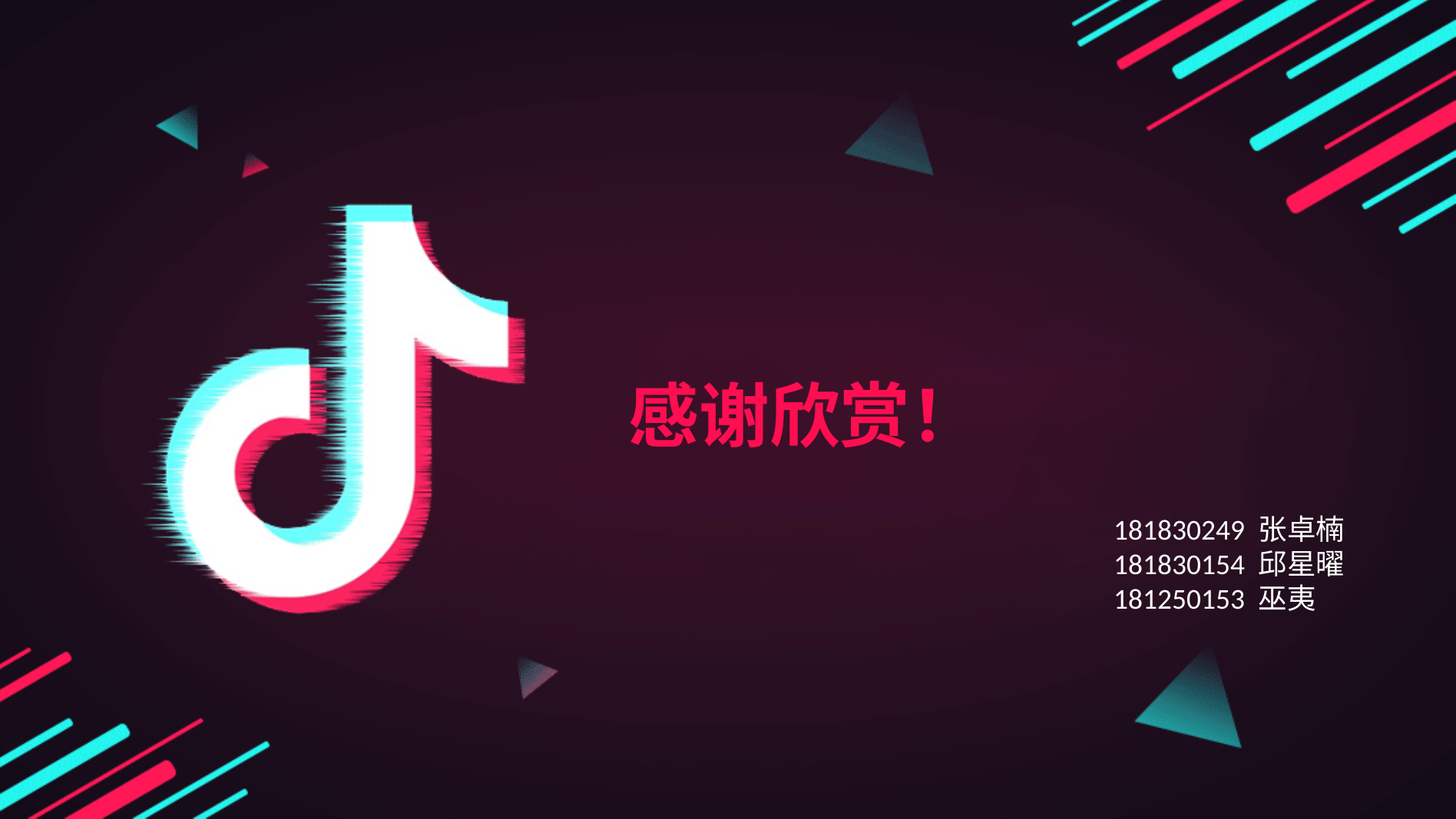

感谢欣赏！
181830249 张卓楠
181830154 邱星曜
181250153 巫夷